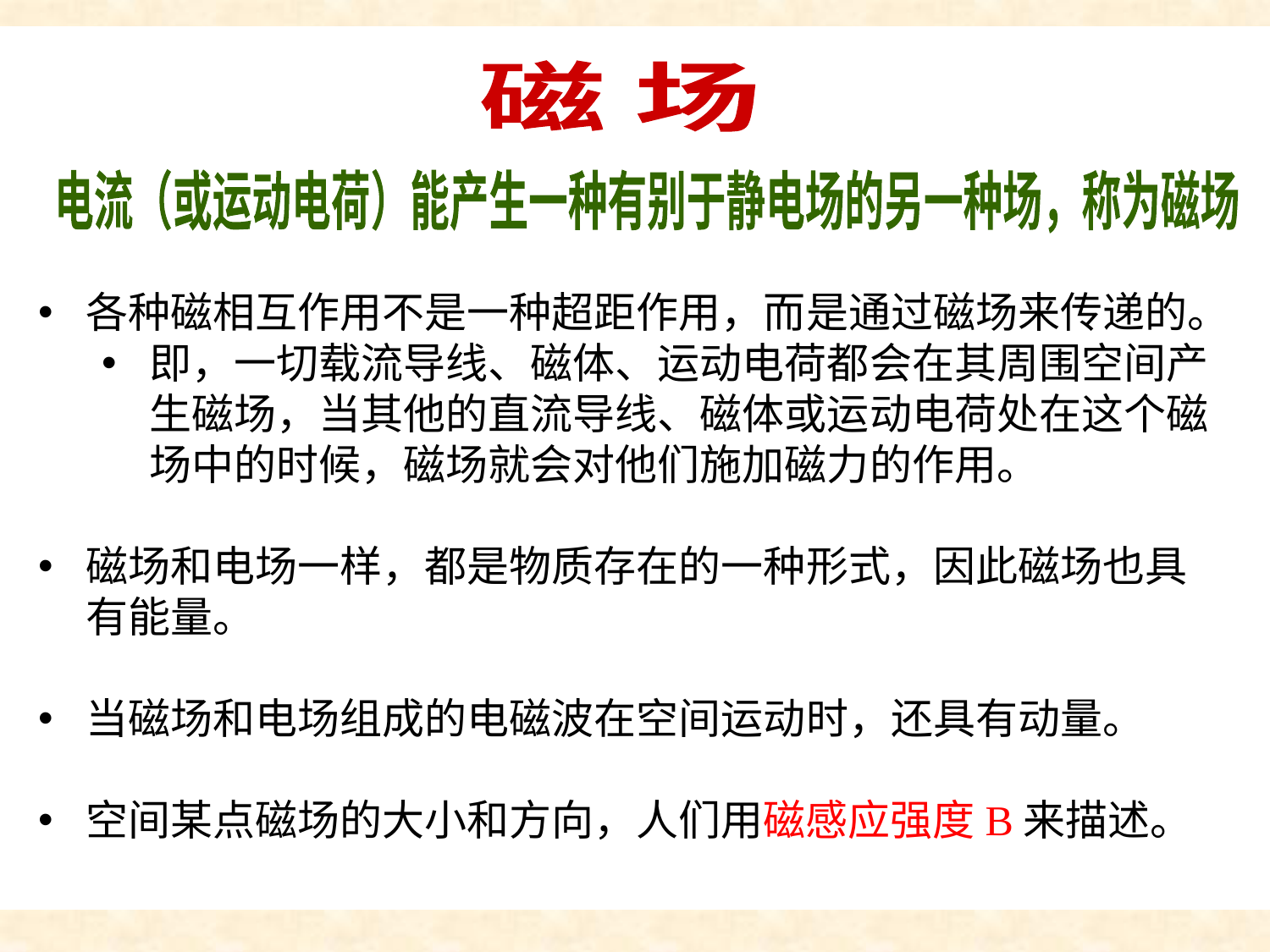

磁场
磁 场
电流（或运动电荷）能产生一种有别于静电场的另一种场，称为磁场
各种磁相互作用不是一种超距作用，而是通过磁场来传递的。
即，一切载流导线、磁体、运动电荷都会在其周围空间产生磁场，当其他的直流导线、磁体或运动电荷处在这个磁场中的时候，磁场就会对他们施加磁力的作用。

磁场和电场一样，都是物质存在的一种形式，因此磁场也具有能量。

当磁场和电场组成的电磁波在空间运动时，还具有动量。

空间某点磁场的大小和方向，人们用磁感应强度B来描述。